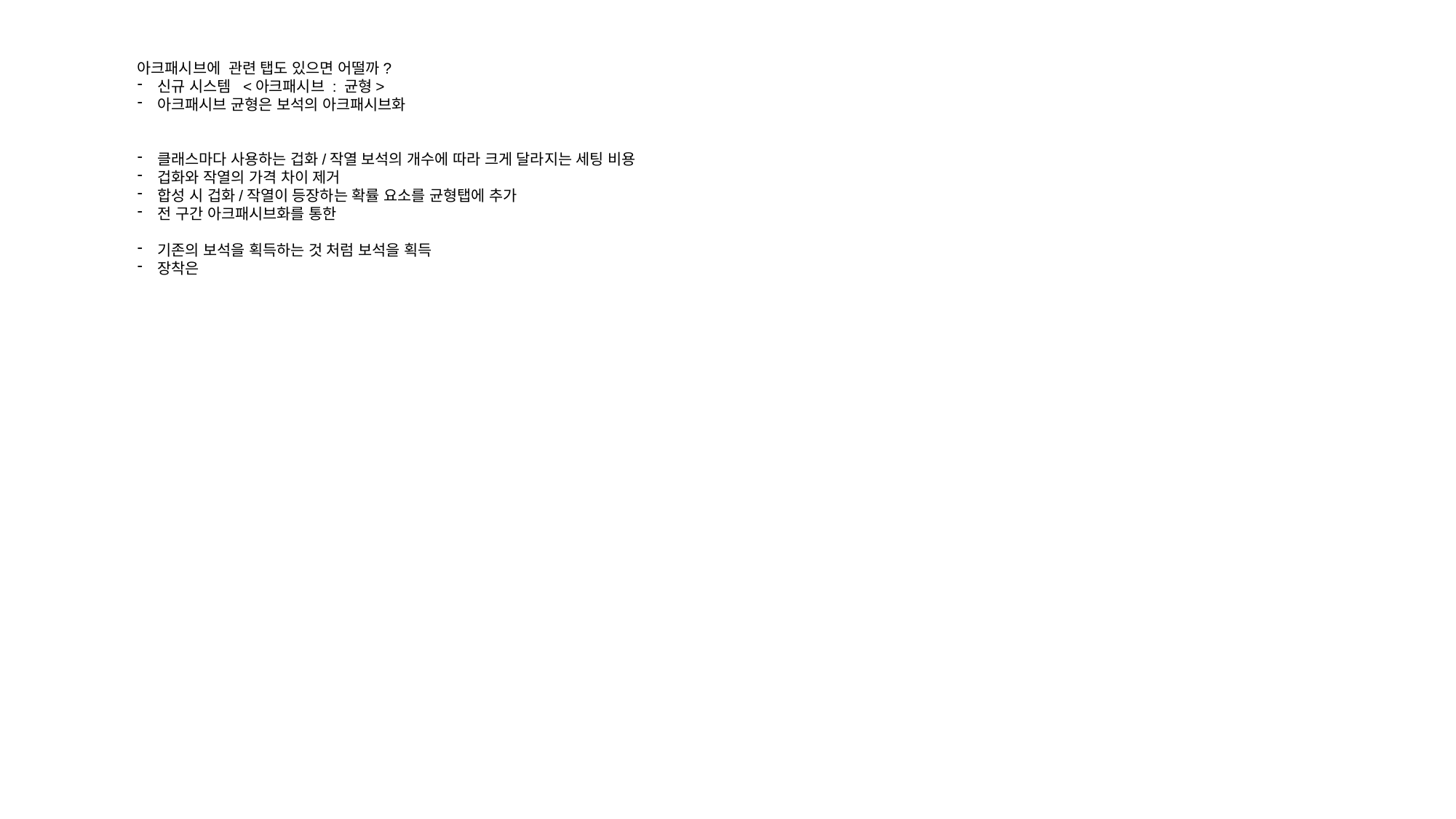

아크패시브에  관련 탭도 있으면 어떨까?
신규 시스템  <아크패시브 : 균형>
아크패시브 균형은 보석의 아크패시브화

클래스마다 사용하는 겁화/작열 보석의 개수에 따라 크게 달라지는 세팅 비용
겁화와 작열의 가격 차이 제거
합성 시 겁화/작열이 등장하는 확률 요소를 균형탭에 추가
전 구간 아크패시브화를 통한

기존의 보석을 획득하는 것 처럼 보석을 획득
장착은